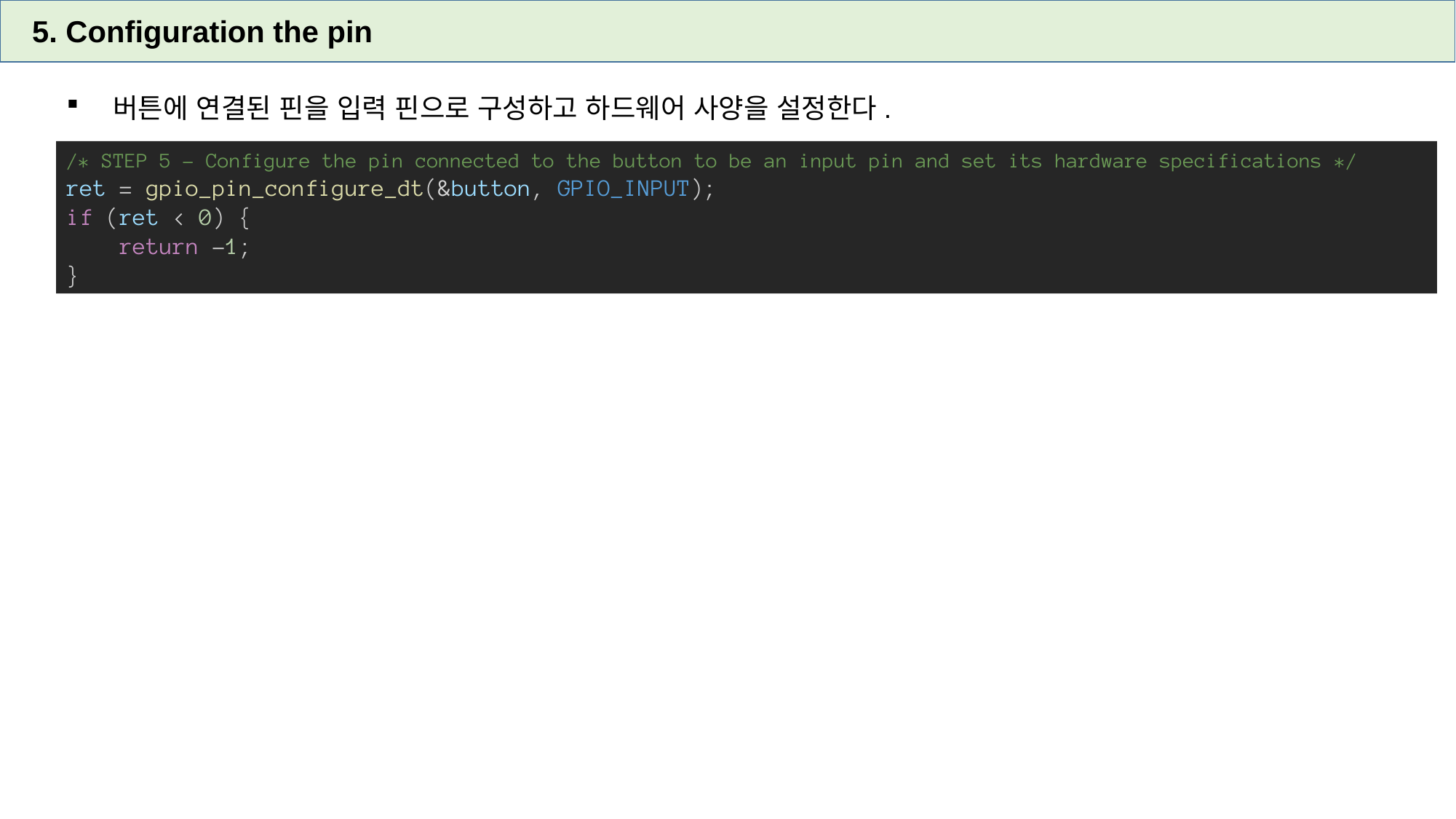

5. Configuration the pin
 버튼에 연결된 핀을 입력 핀으로 구성하고 하드웨어 사양을 설정한다.
/* STEP 5 - Configure the pin connected to the button to be an input pin and set its hardware specifications */
ret = gpio_pin_configure_dt(&button, GPIO_INPUT);
if (ret < 0) {
    return -1;
}